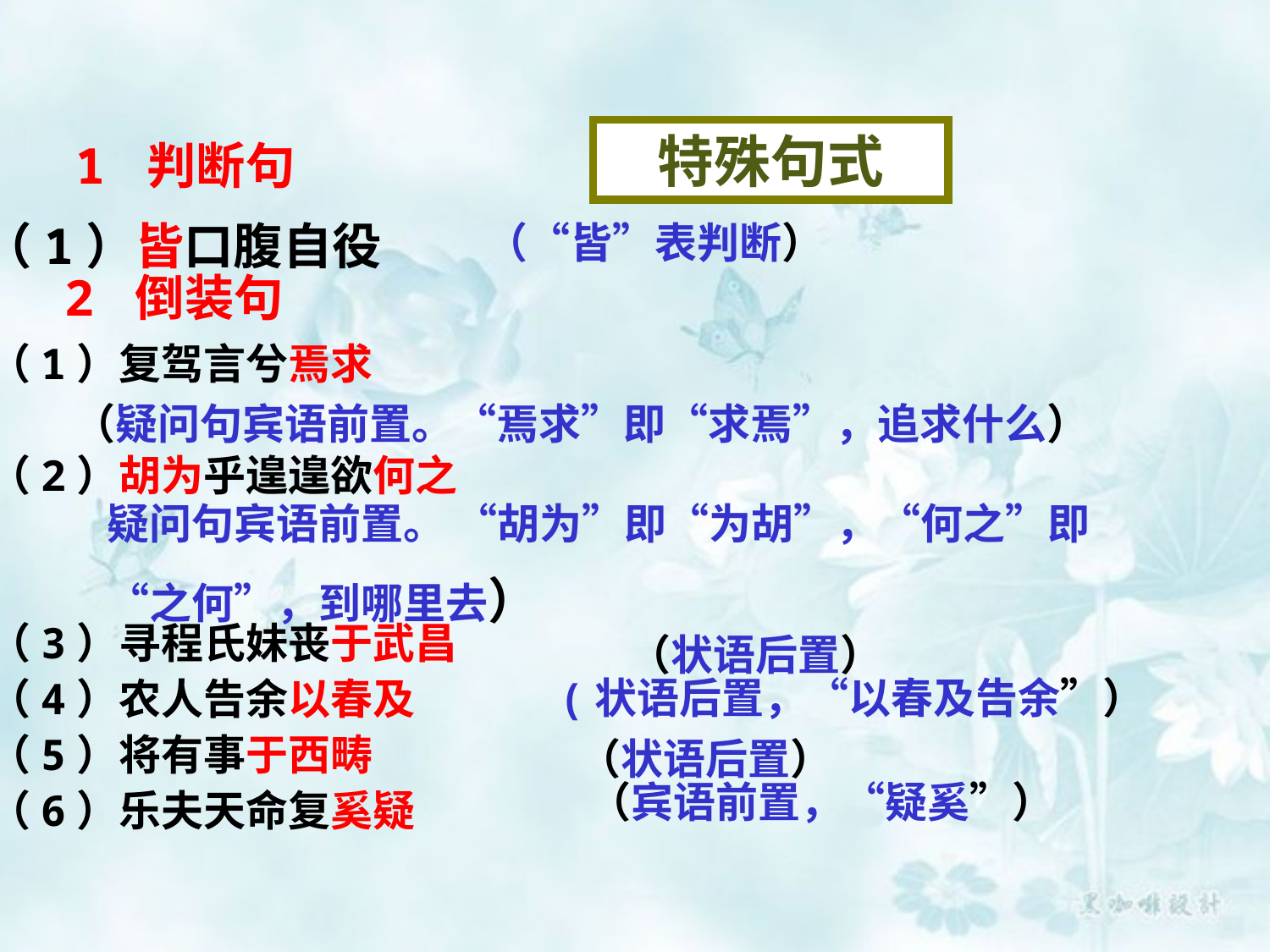

特殊句式
1 判断句
    （1）皆口腹自役
（“皆”表判断）
2 倒装句
（1）复驾言兮焉求

（2）胡为乎遑遑欲何之

（3）寻程氏妹丧于武昌
（4）农人告余以春及
（5）将有事于西畴
（6）乐夫天命复奚疑
（疑问句宾语前置。“焉求”即“求焉”，追求什么）
疑问句宾语前置。 “胡为”即“为胡”，“何之”即“之何”，到哪里去）
（状语后置）
(状语后置，“以春及告余”）
（状语后置）
（宾语前置，“疑奚”）